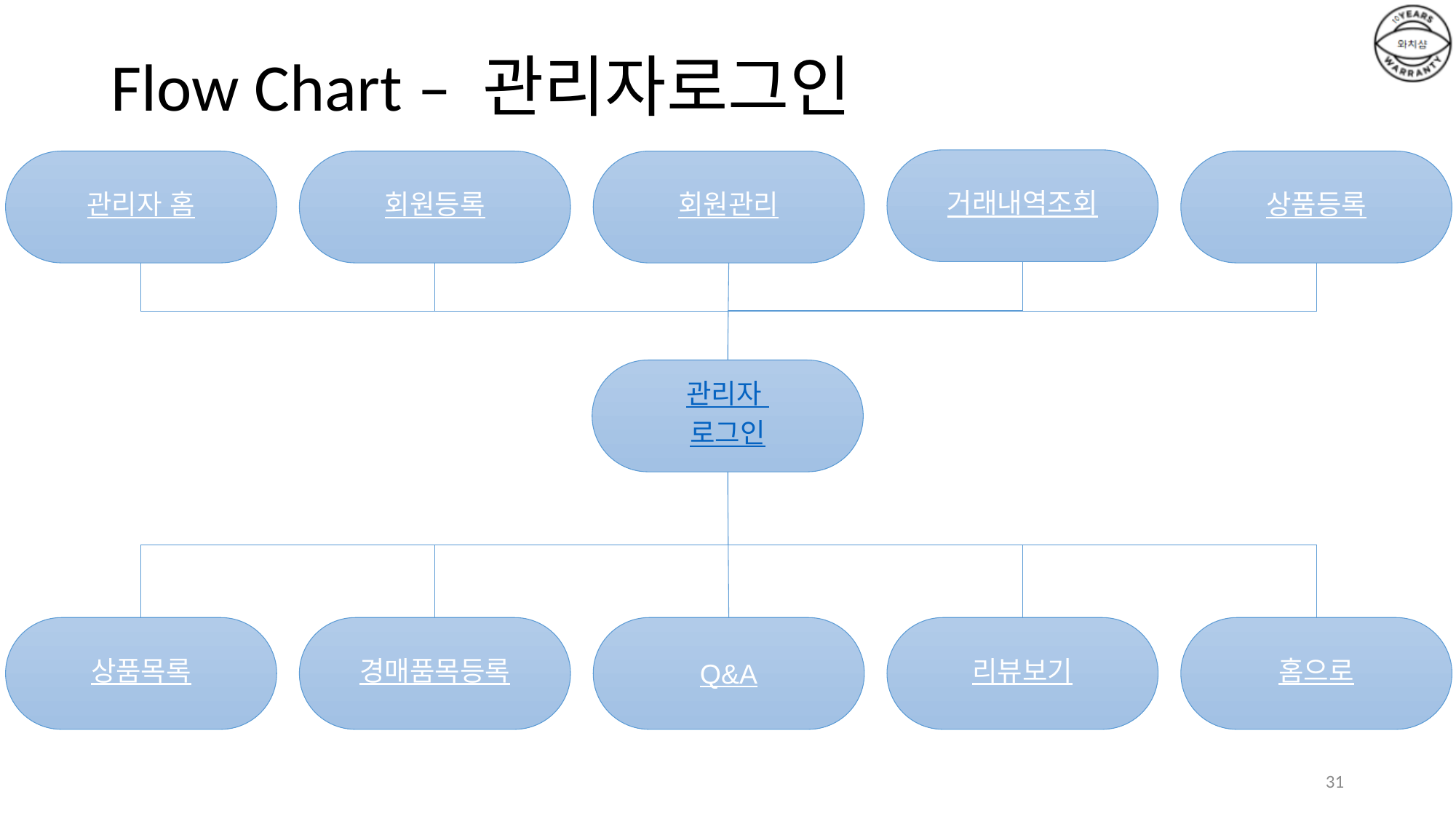

# Flow Chart – 관리자로그인
거래내역조회
관리자 홈
회원등록
상품등록
회원관리
관리자
로그인
상품목록
경매품목등록
Q&A
리뷰보기
홈으로
31